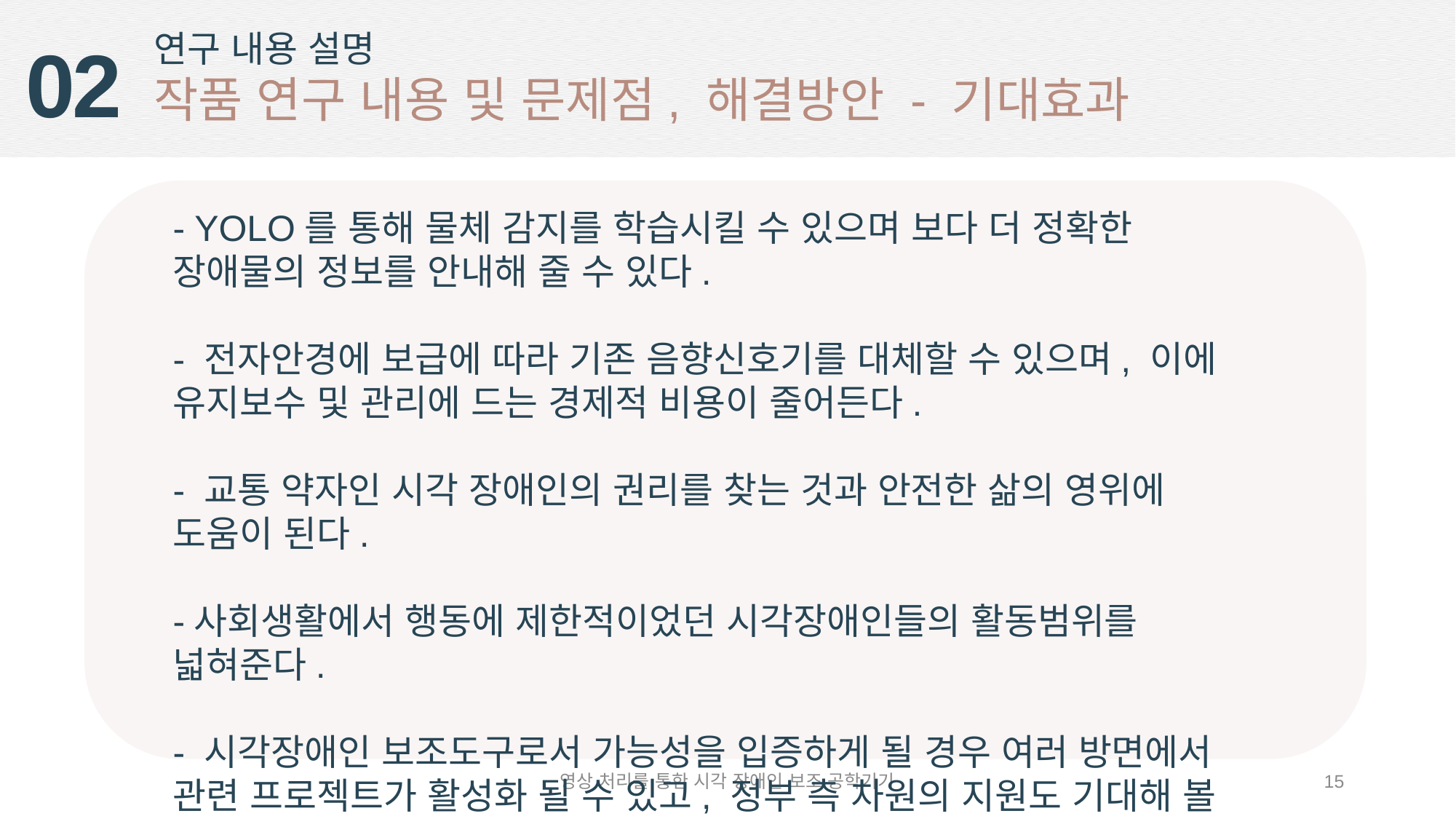

연구 내용 설명
작품 연구 내용 및 문제점, 해결방안 - 기대효과
02

- YOLO를 통해 물체 감지를 학습시킬 수 있으며 보다 더 정확한 장애물의 정보를 안내해 줄 수 있다.

- 전자안경에 보급에 따라 기존 음향신호기를 대체할 수 있으며, 이에 유지보수 및 관리에 드는 경제적 비용이 줄어든다.

- 교통 약자인 시각 장애인의 권리를 찾는 것과 안전한 삶의 영위에 도움이 된다.

-사회생활에서 행동에 제한적이었던 시각장애인들의 활동범위를 넓혀준다.

- 시각장애인 보조도구로서 가능성을 입증하게 될 경우 여러 방면에서 관련 프로젝트가 활성화 될 수 있고, 정부 측 차원의 지원도 기대해 볼 수 있다.

영상 처리를 통한 시각 장애인 보조 공학기기
15